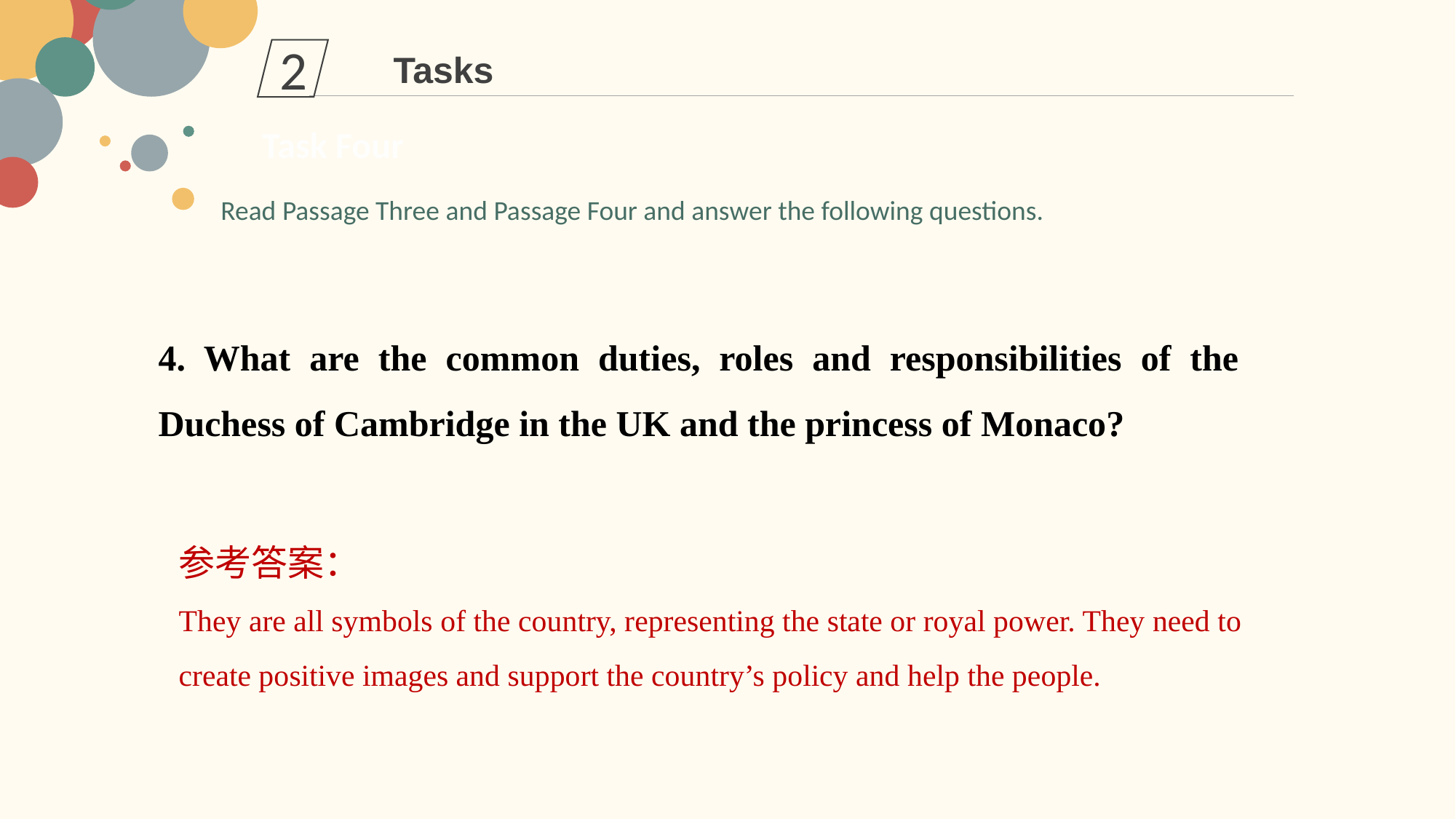

2
Tasks
Task Four
Read Passage Three and Passage Four and answer the following questions.
4. What are the common duties, roles and responsibilities of the Duchess of Cambridge in the UK and the princess of Monaco?
参考答案：
They are all symbols of the country, representing the state or royal power. They need to
create positive images and support the country’s policy and help the people.